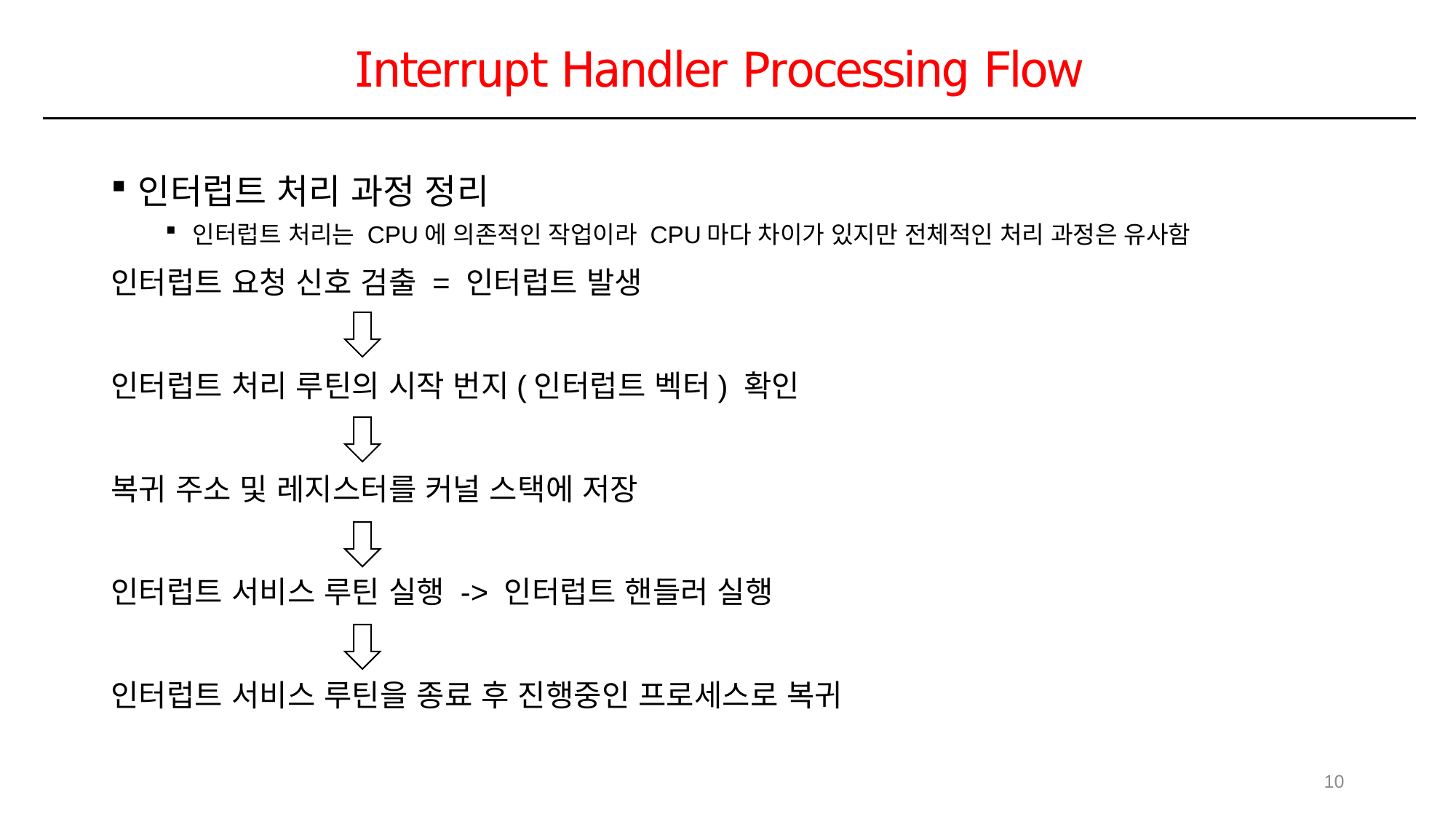

# Interrupt Handler Processing Flow
인터럽트 처리 과정 정리
인터럽트 처리는 CPU에 의존적인 작업이라 CPU마다 차이가 있지만 전체적인 처리 과정은 유사함
인터럽트 요청 신호 검출 = 인터럽트 발생

인터럽트 처리 루틴의 시작 번지(인터럽트 벡터) 확인

복귀 주소 및 레지스터를 커널 스택에 저장

인터럽트 서비스 루틴 실행 -> 인터럽트 핸들러 실행

인터럽트 서비스 루틴을 종료 후 진행중인 프로세스로 복귀

10